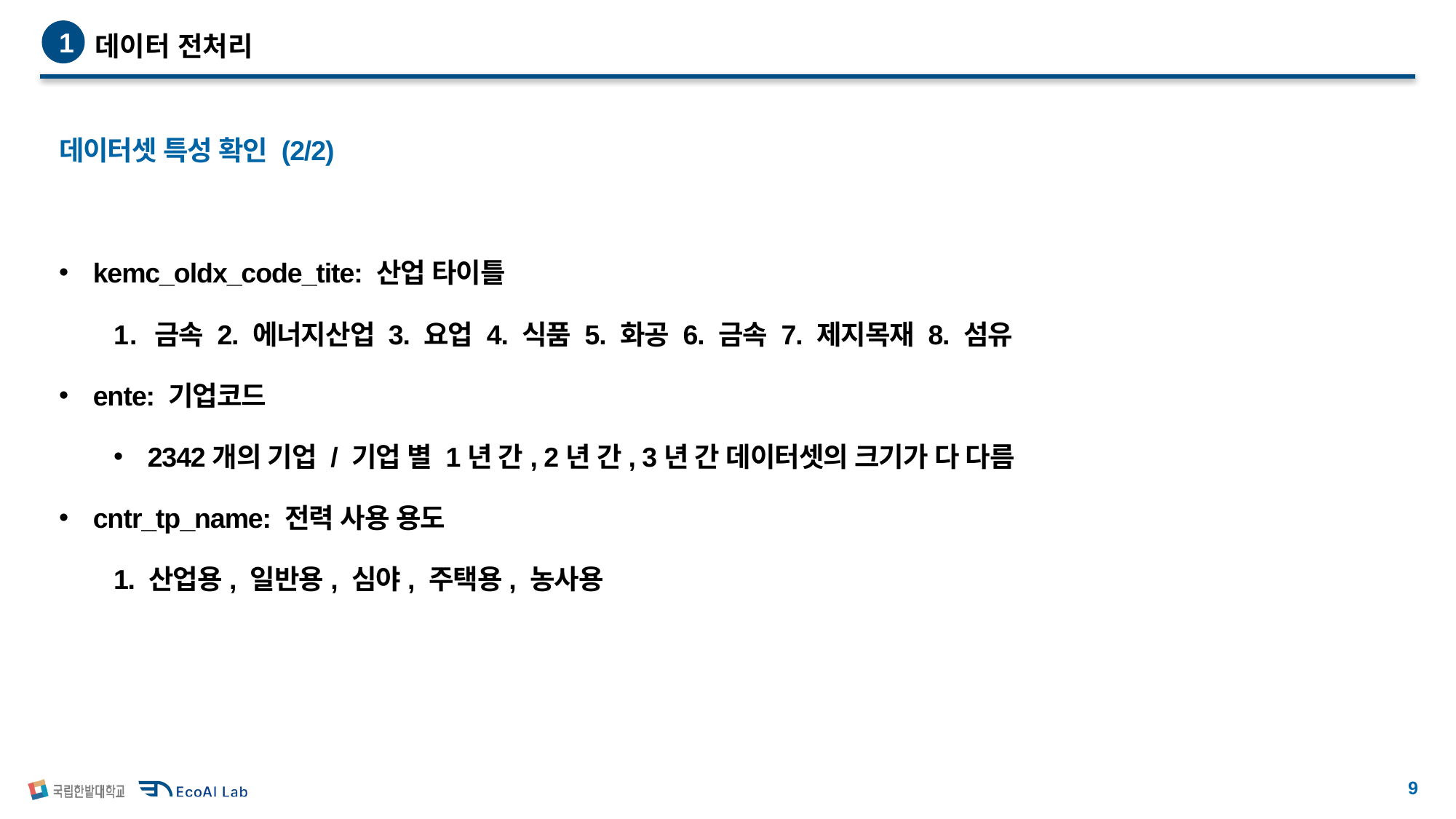

데이터 전처리
1
데이터셋 특성 확인 (2/2)

kemc_oldx_code_tite: 산업 타이틀
금속 2. 에너지산업 3. 요업 4. 식품 5. 화공 6. 금속 7. 제지목재 8. 섬유
ente: 기업코드
2342개의 기업 / 기업 별 1년 간, 2년 간, 3년 간 데이터셋의 크기가 다 다름
cntr_tp_name: 전력 사용 용도
1. 산업용, 일반용, 심야, 주택용, 농사용
9